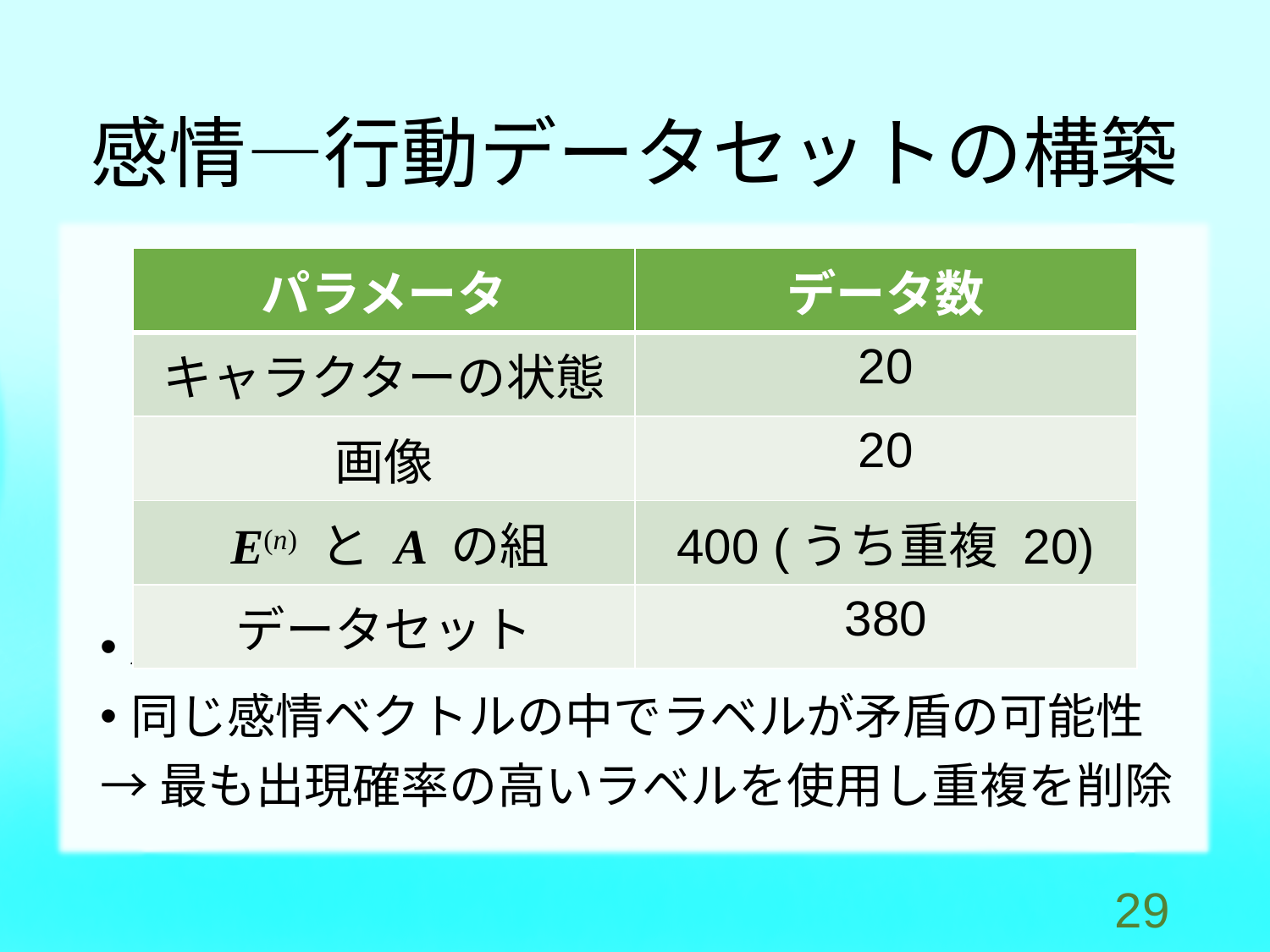

# 感情―行動データセットの構築
| パラメータ | データ数 |
| --- | --- |
| キャラクターの状態 | 20 |
| 画像 | 20 |
| E(n) と A の組 | 400 (うち重複 20) |
| データセット | 380 |

E(n) に同じ値
同じ感情ベクトルの中でラベルが矛盾の可能性
→最も出現確率の高いラベルを使用し重複を削除
29